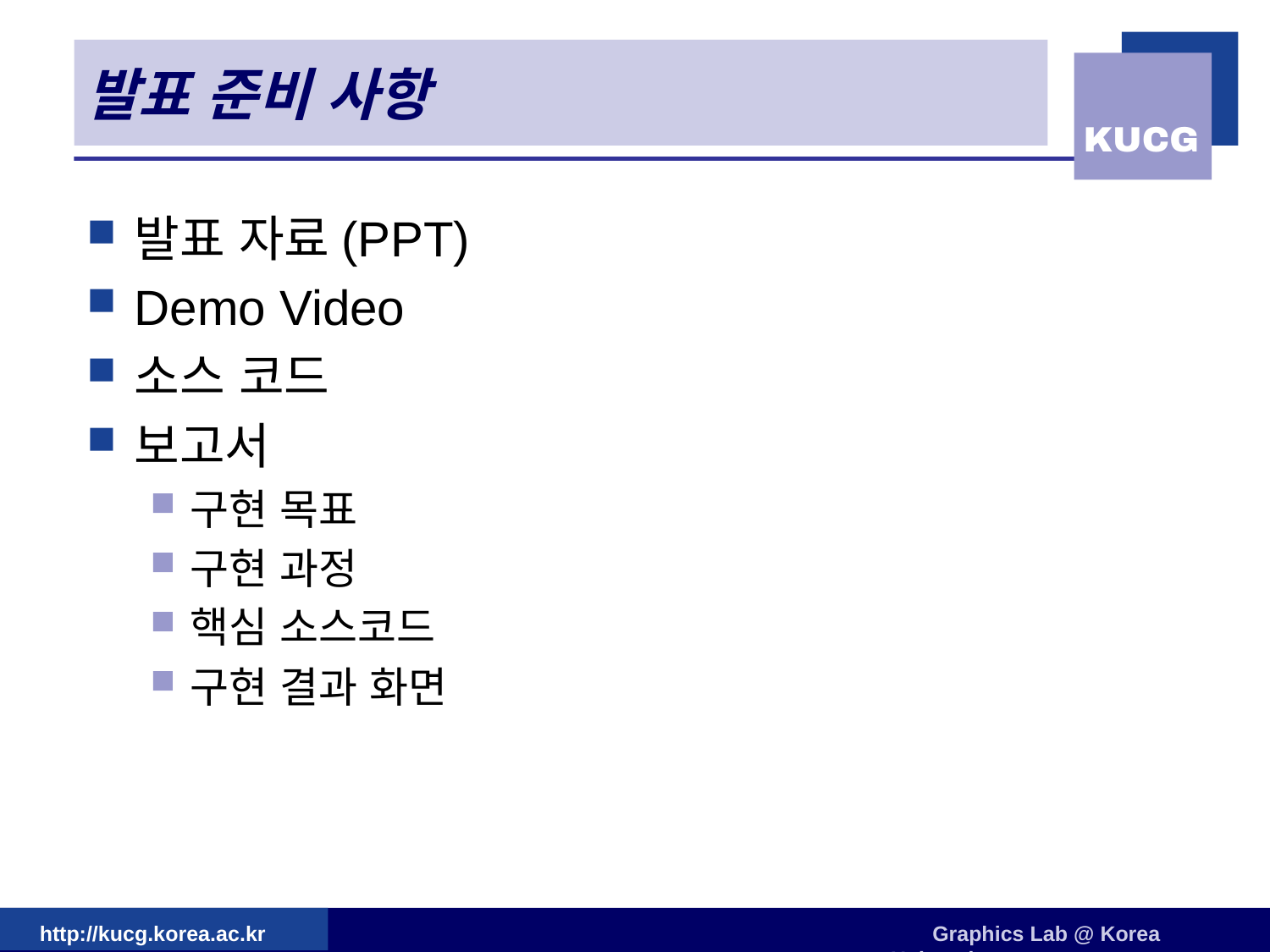

# 발표 준비 사항
발표 자료(PPT)
Demo Video
소스 코드
보고서
구현 목표
구현 과정
핵심 소스코드
구현 결과 화면
http://kucg.korea.ac.kr